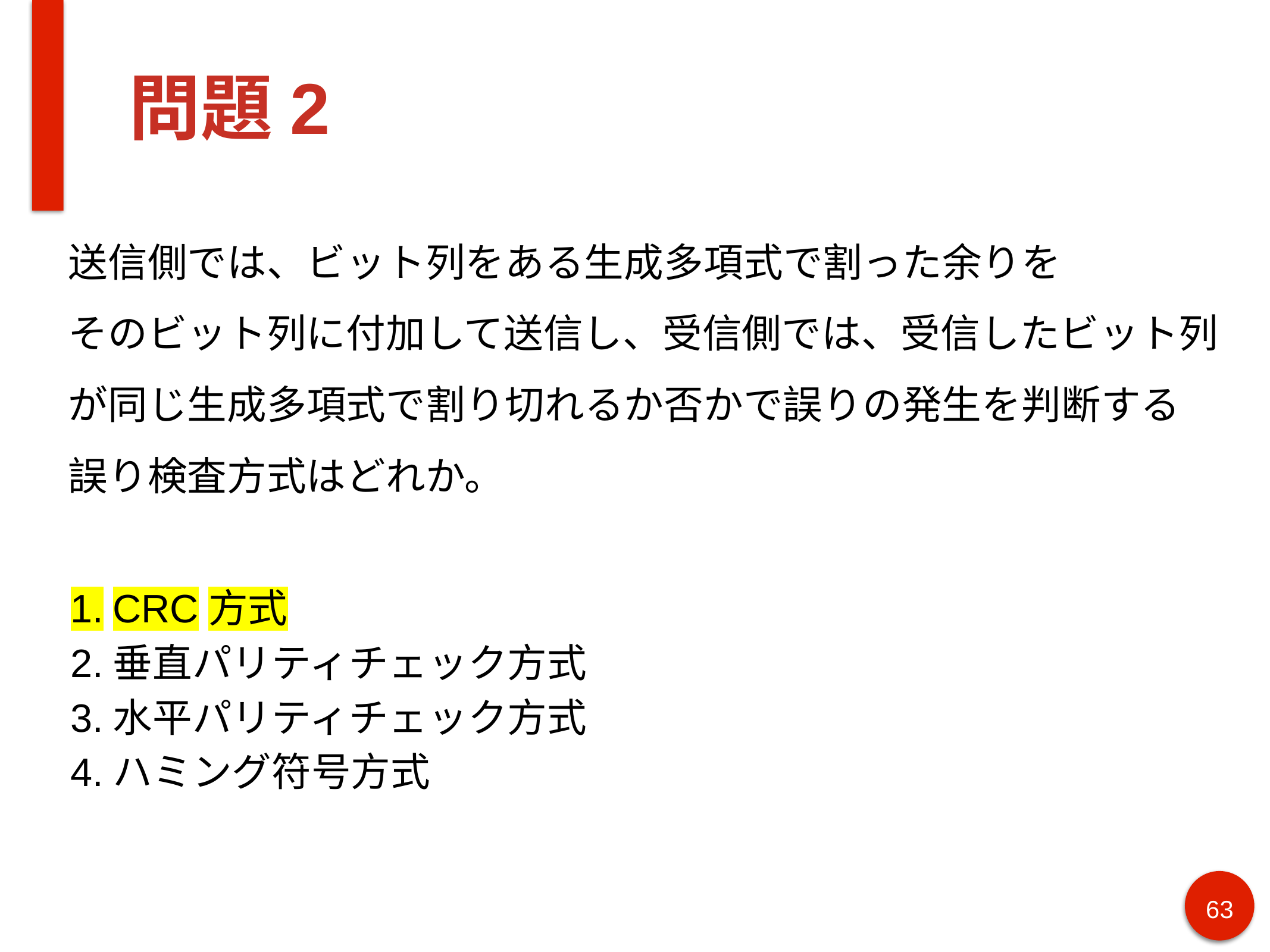

# 問題2
送信側では、ビット列をある生成多項式で割った余りを
そのビット列に付加して送信し、受信側では、受信したビット列が同じ生成多項式で割り切れるか否かで誤りの発生を判断する
誤り検査方式はどれか。

CRC方式
垂直パリティチェック方式
水平パリティチェック方式
ハミング符号方式
63